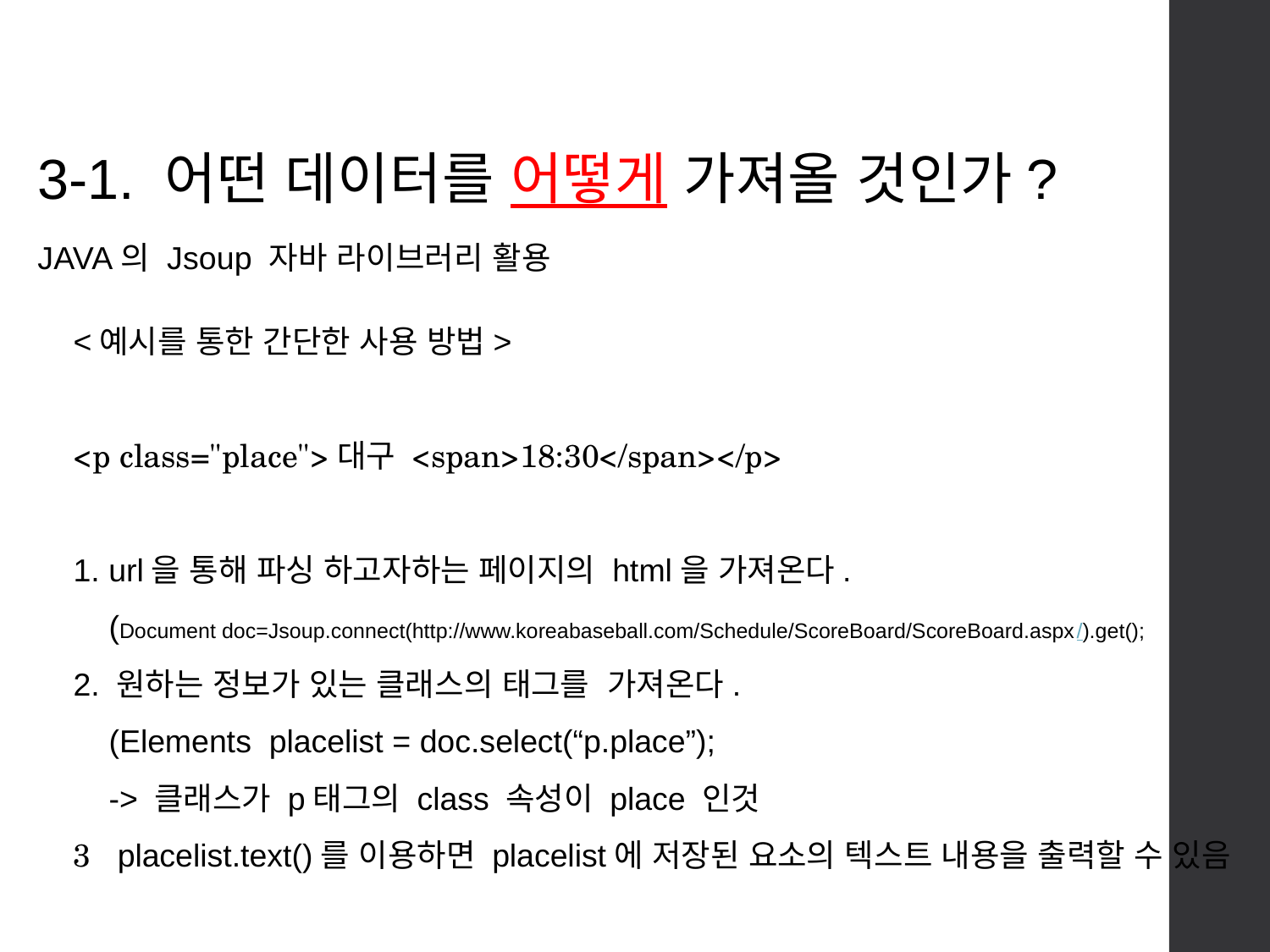

3-1. 어떤 데이터를 어떻게 가져올 것인가?
JAVA의 Jsoup 자바 라이브러리 활용
<예시를 통한 간단한 사용 방법>

<p class="place">대구 <span>18:30</span></p>

1. url을 통해 파싱 하고자하는 페이지의 html을 가져온다.
    (Document doc=Jsoup.connect(http://www.koreabaseball.com/Schedule/ScoreBoard/ScoreBoard.aspx/).get();
2. 원하는 정보가 있는 클래스의 태그를  가져온다.
    (Elements  placelist = doc.select(“p.place”);
    -> 클래스가 p태그의 class 속성이 place 인것
3   placelist.text()를 이용하면 placelist에 저장된 요소의 텍스트 내용을 출력할 수 있음